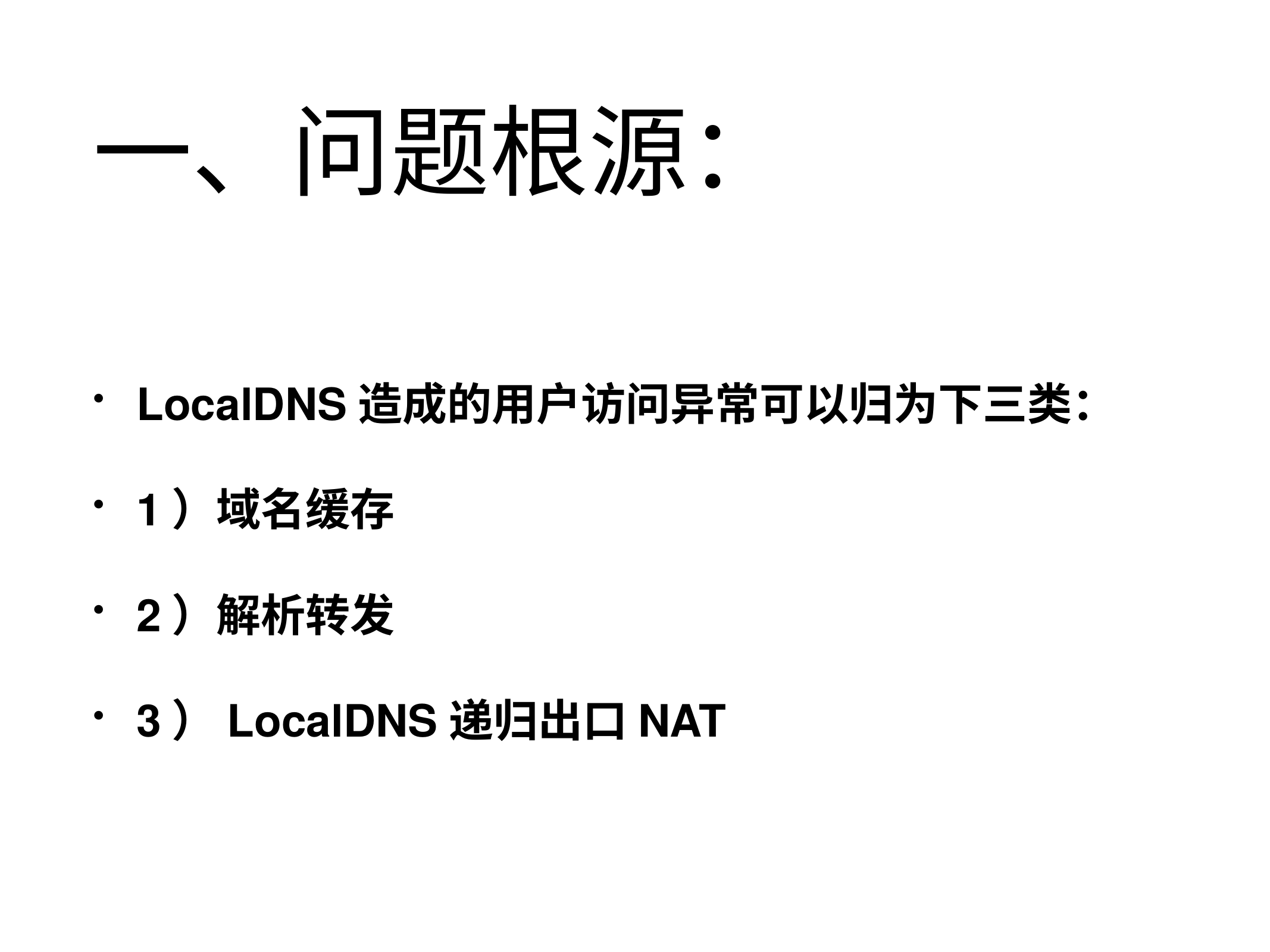

# 一、问题根源：
LocalDNS造成的用户访问异常可以归为下三类：
1）域名缓存
2）解析转发
3）LocalDNS递归出口NAT